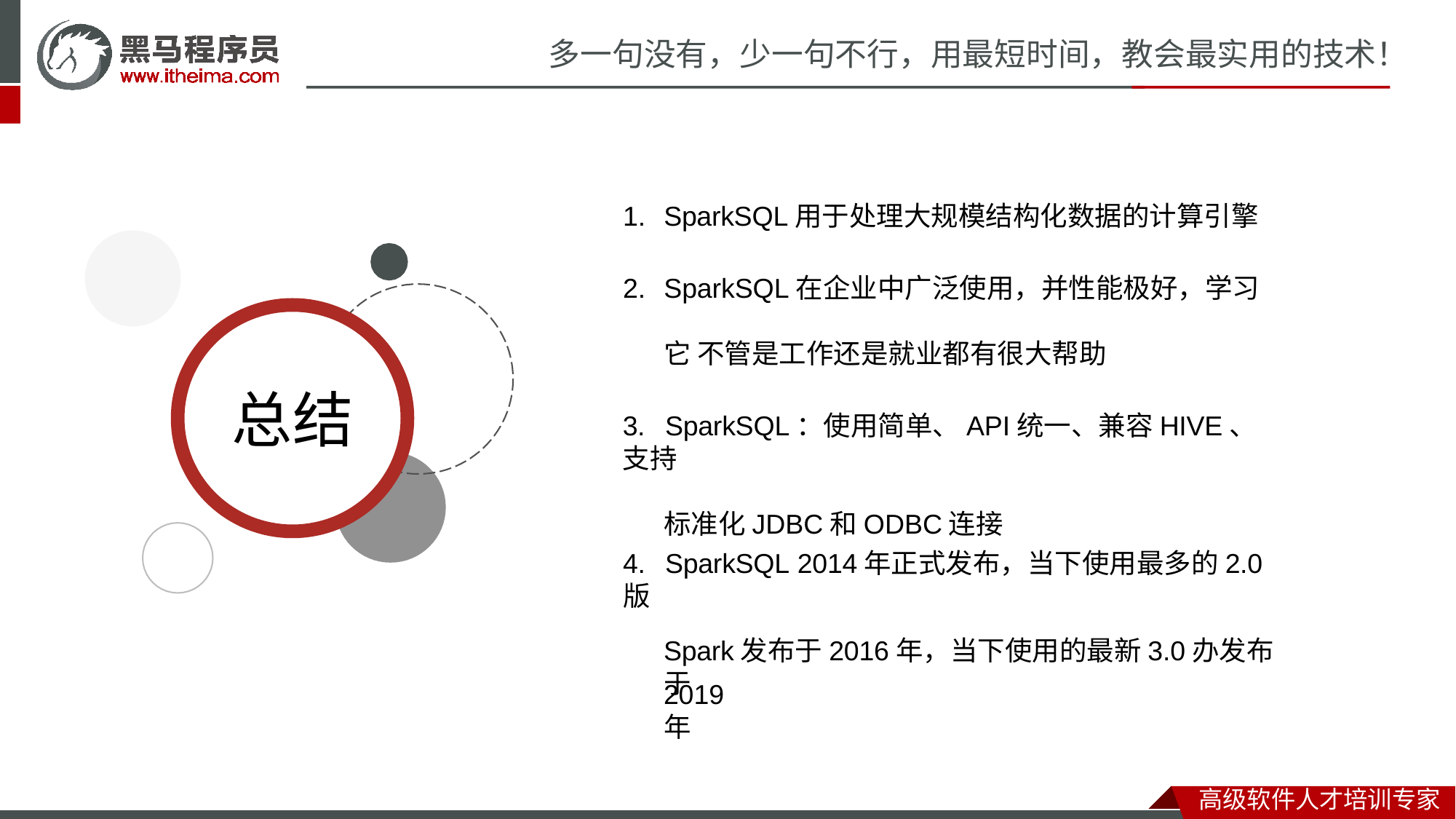

# 多一句没有，少一句不行，用最短时间，教会最实用的技术！

SparkSQL用于处理大规模结构化数据的计算引擎
SparkSQL在企业中广泛使用，并性能极好，学习它 不管是工作还是就业都有很大帮助

总结
3.	SparkSQL：使用简单、API统一、兼容HIVE、支持
标准化JDBC和ODBC连接
4.	SparkSQL 2014年正式发布，当下使用最多的2.0版

Spark发布于2016年，当下使用的最新3.0办发布于
2019年
高级软件人才培训专家